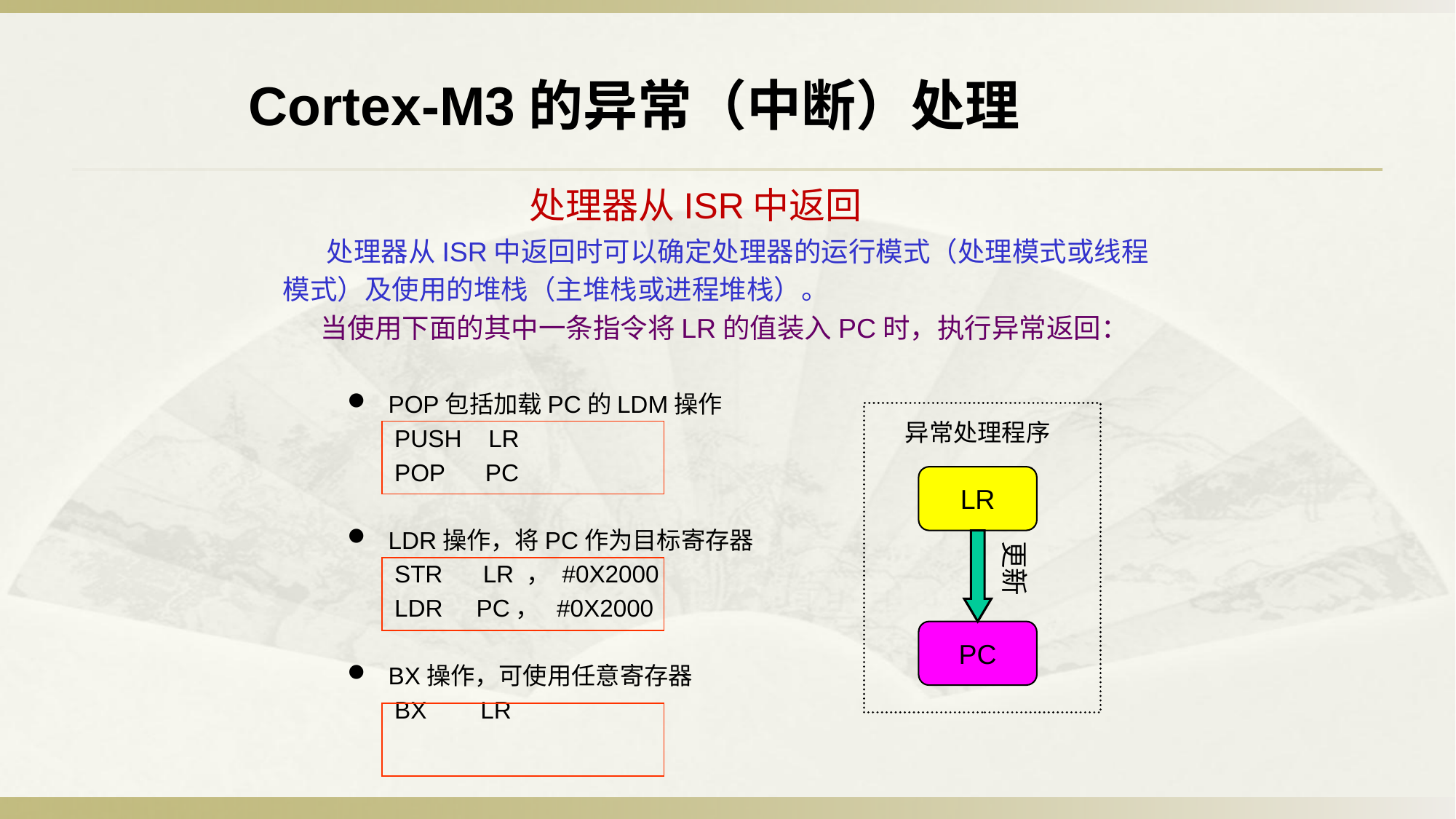

Cortex-M3的异常（中断）处理
处理器从ISR中返回
      处理器从ISR中返回时可以确定处理器的运行模式（处理模式或线程
模式）及使用的堆栈（主堆栈或进程堆栈）。
     当使用下面的其中一条指令将LR的值装入PC时，执行异常返回：
POP包括加载PC的LDM操作
       PUSH    LR
       POP      PC

LDR操作，将PC作为目标寄存器
       STR      LR ， #0X2000
       LDR     PC，  #0X2000

BX操作，可使用任意寄存器
       BX        LR

异常处理程序
LR

PC

更新